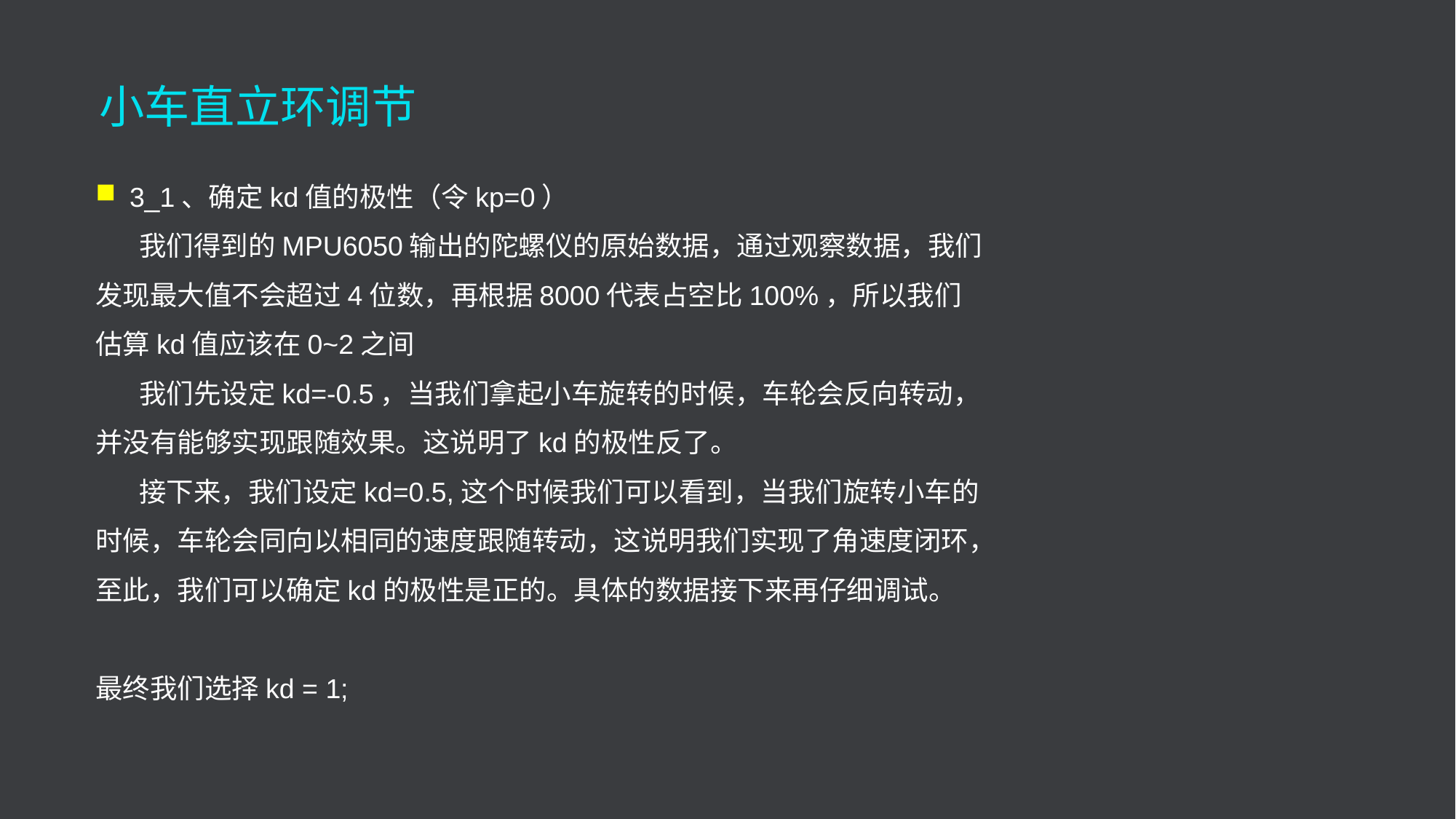

# 小车直立环调节
3_1、确定kd值的极性（令kp=0）
      我们得到的MPU6050输出的陀螺仪的原始数据，通过观察数据，我们发现最大值不会超过4位数，再根据8000代表占空比100%，所以我们估算kd值应该在0~2之间
      我们先设定kd=-0.5，当我们拿起小车旋转的时候，车轮会反向转动，并没有能够实现跟随效果。这说明了kd的极性反了。
      接下来，我们设定kd=0.5,这个时候我们可以看到，当我们旋转小车的时候，车轮会同向以相同的速度跟随转动，这说明我们实现了角速度闭环，至此，我们可以确定kd的极性是正的。具体的数据接下来再仔细调试。

最终我们选择kd = 1;